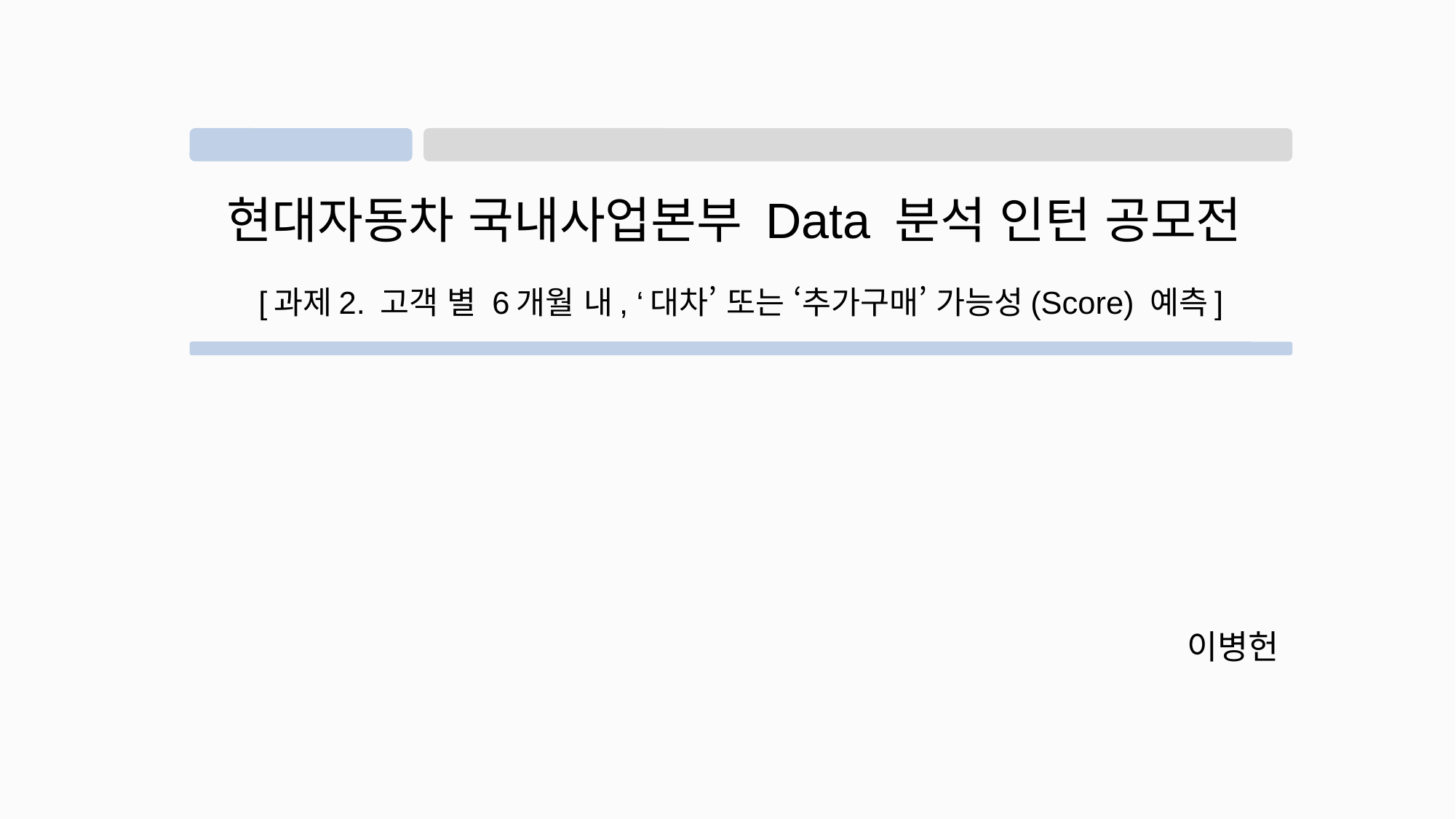

# 현대자동차 국내사업본부 Data 분석 인턴 공모전
[과제2. 고객 별 6개월 내, ‘대차’ 또는 ‘추가구매’ 가능성(Score) 예측]

이병헌